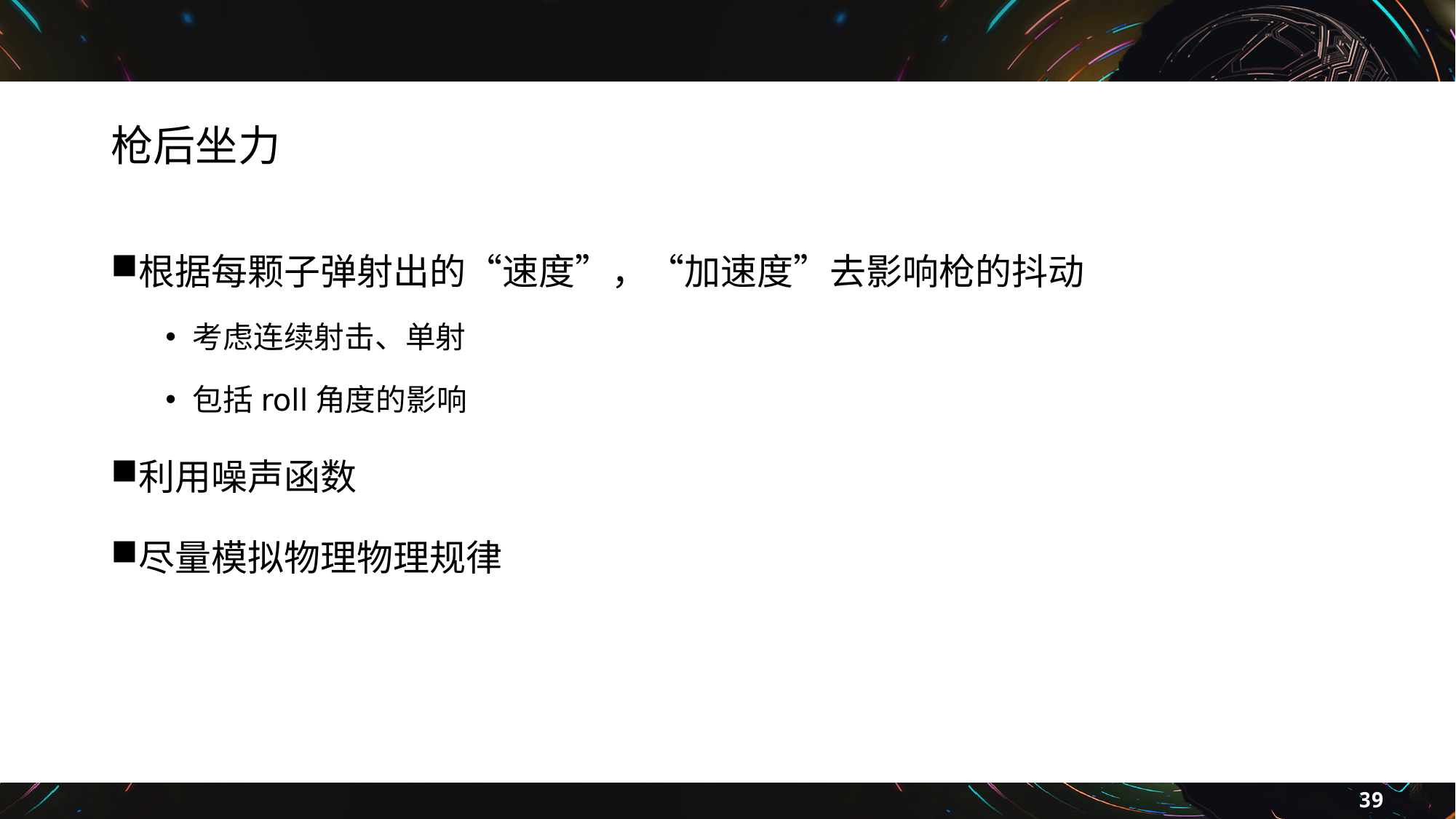

# 枪后坐力
根据每颗子弹射出的“速度”，“加速度”去影响枪的抖动
考虑连续射击、单射
包括roll角度的影响
利用噪声函数
尽量模拟物理物理规律
39